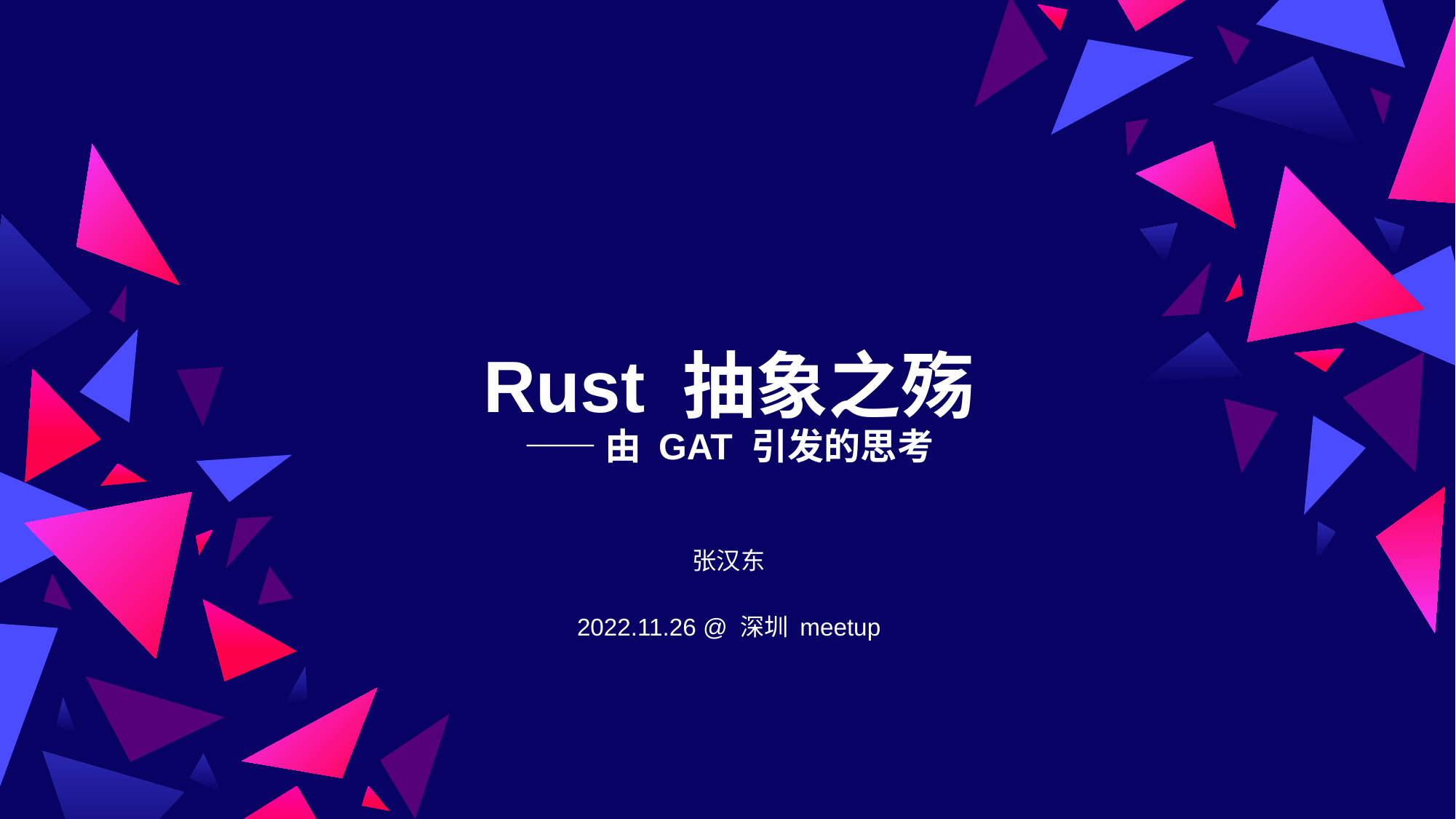

# Rust 抽象之殇 —— 由 GAT 引发的思考
张汉东
2022.11.26 @ 深圳 meetup